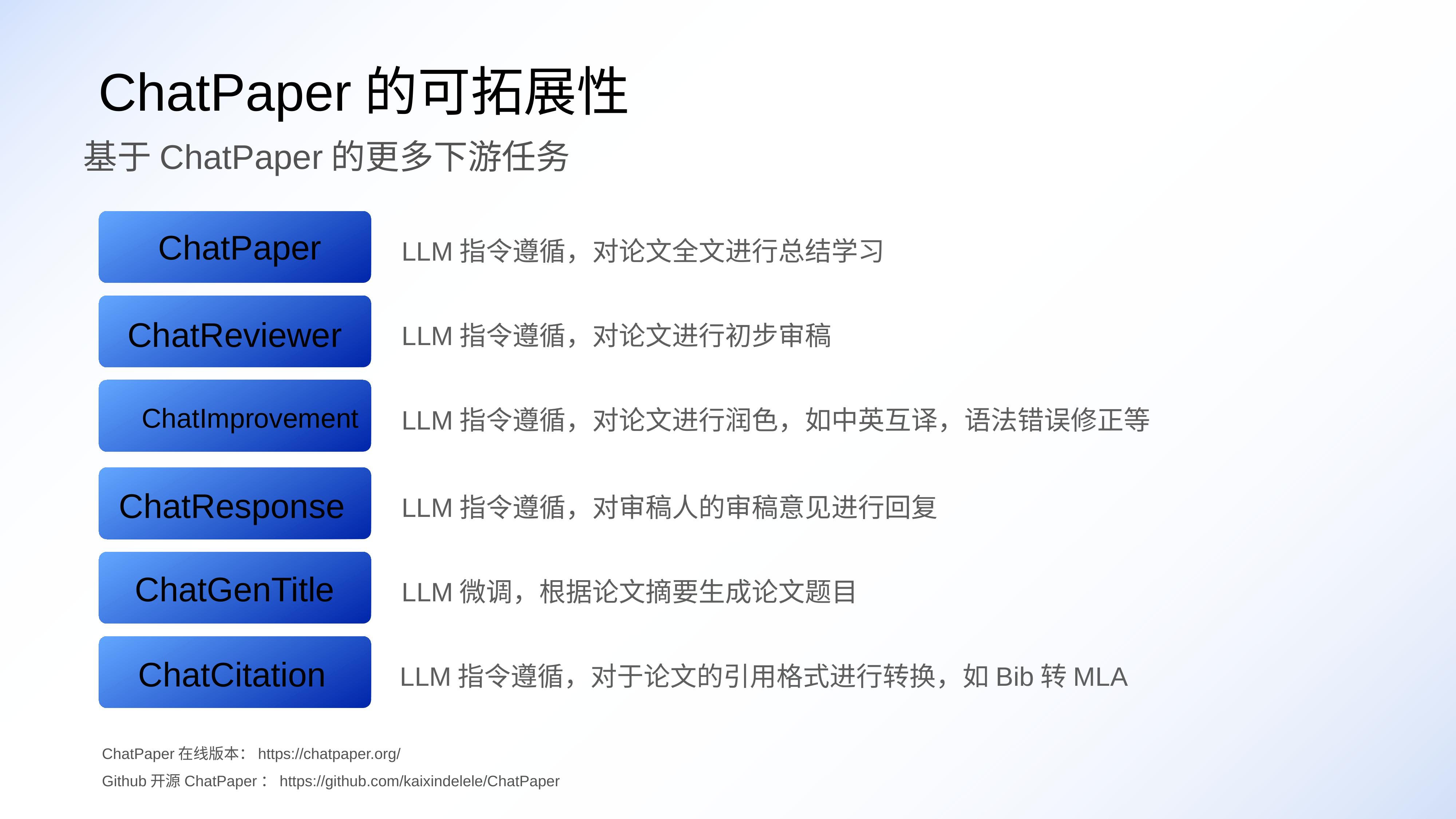

ChatPaper的可拓展性
基于ChatPaper的更多下游任务

ChatPaper
LLM指令遵循，对论文全文进行总结学习

LLM指令遵循，对论文进行初步审稿
ChatReviewer

LLM指令遵循，对论文进行润色，如中英互译，语法错误修正等
ChatImprovement

ChatResponse
LLM指令遵循，对审稿人的审稿意见进行回复

ChatGenTitle
LLM微调，根据论文摘要生成论文题目

ChatCitation
LLM指令遵循，对于论文的引用格式进行转换，如Bib转MLA
ChatPaper在线版本：https://chatpaper.org/
Github开源ChatPaper：https://github.com/kaixindelele/ChatPaper